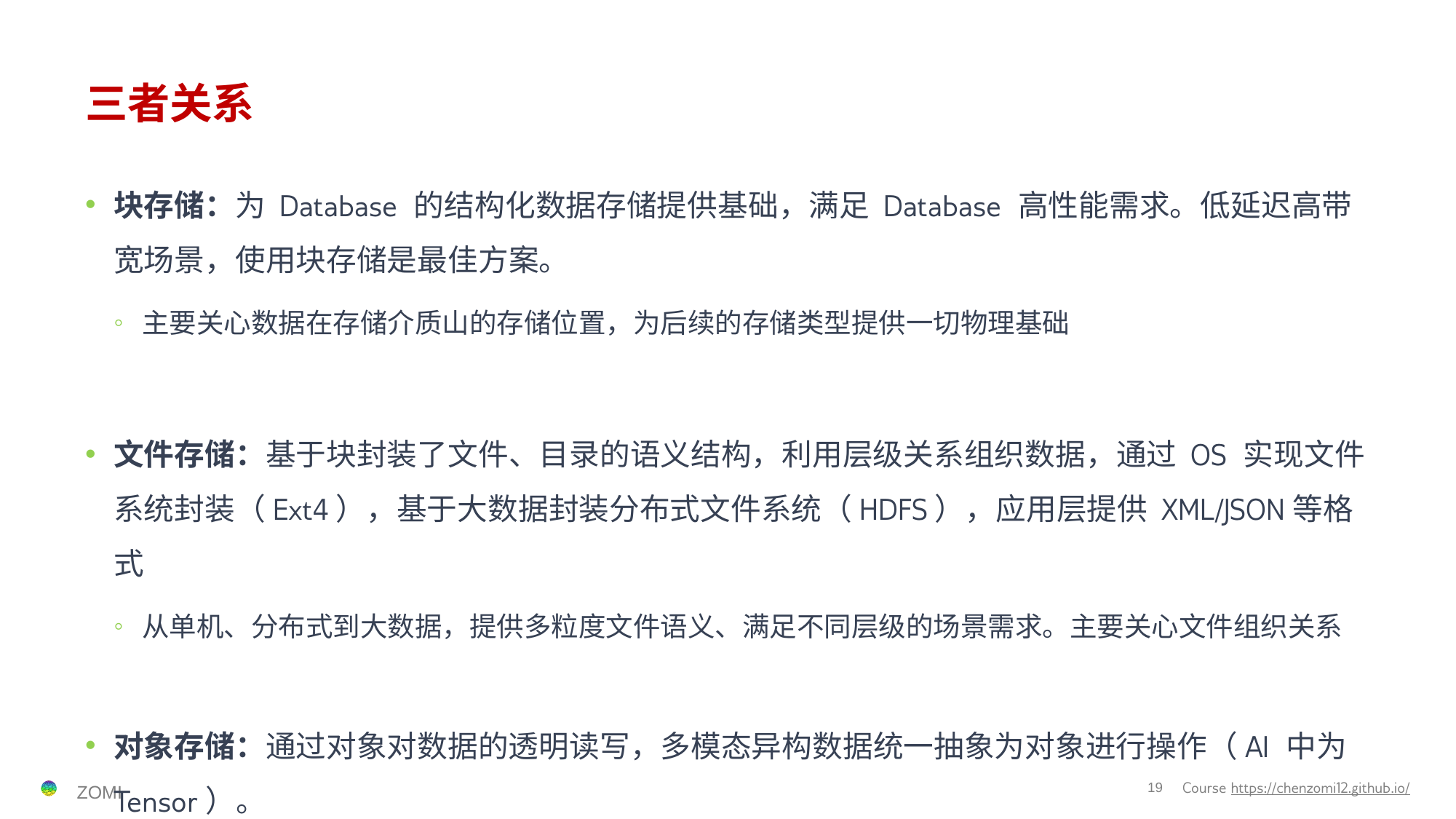

# 三者关系
块存储：为 Database 的结构化数据存储提供基础，满足 Database 高性能需求。低延迟高带宽场景，使用块存储是最佳方案。
主要关心数据在存储介质山的存储位置，为后续的存储类型提供一切物理基础

文件存储：基于块封装了文件、目录的语义结构，利用层级关系组织数据，通过 OS 实现文件系统封装（Ext4），基于大数据封装分布式文件系统（HDFS），应用层提供 XML/JSON等格式
从单机、分布式到大数据，提供多粒度文件语义、满足不同层级的场景需求。主要关心文件组织关系

对象存储：通过对象对数据的透明读写，多模态异构数据统一抽象为对象进行操作（AI 中为Tensor）。